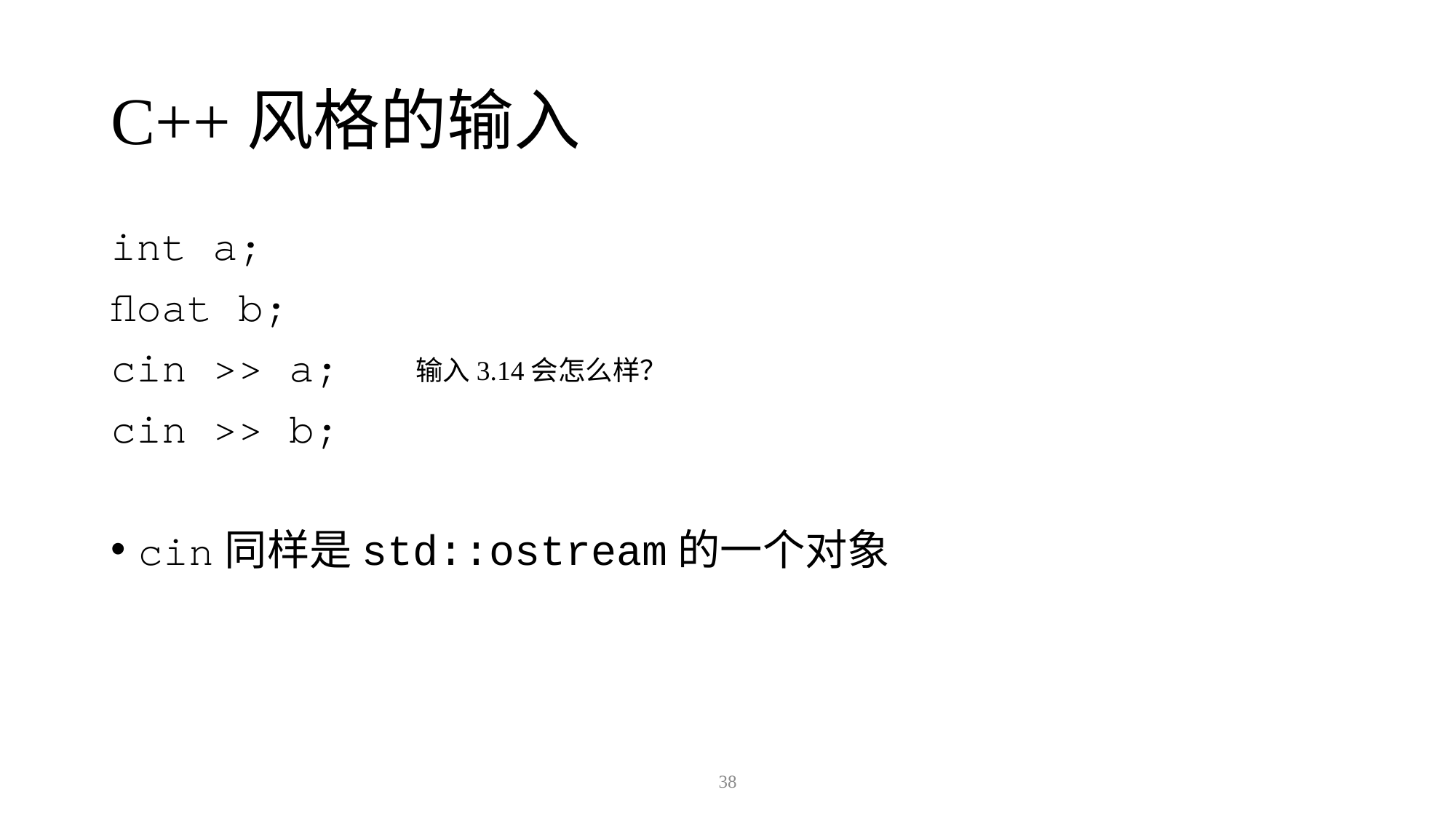

# C++风格的输入
int a;
float b;
cin >> a;
cin >> b;

cin同样是std::ostream的一个对象

输入3.14会怎么样？
38